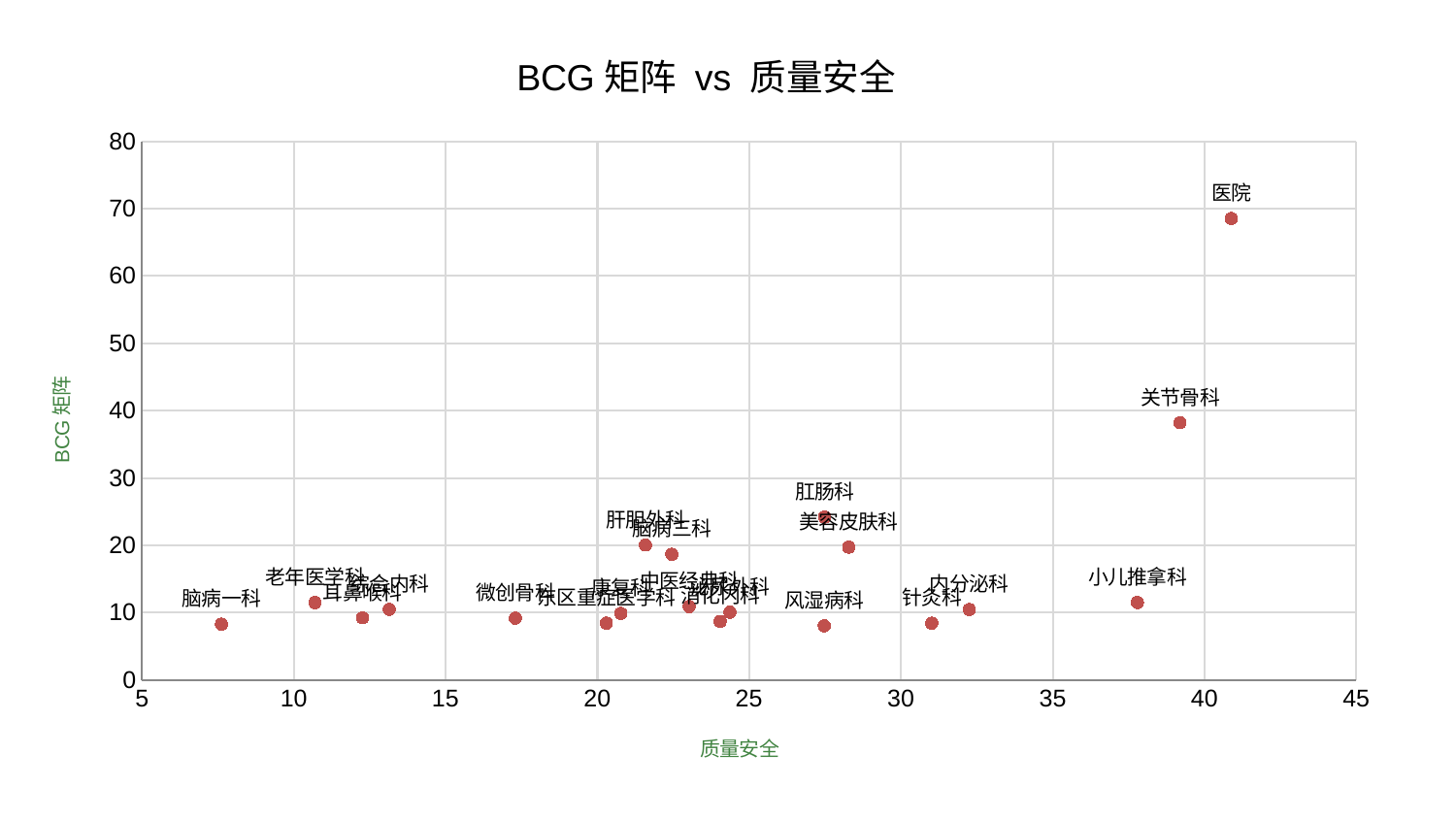

### Chart: BCG矩阵 vs 质量安全

| Category | BCG矩阵 |
|---|---|
228